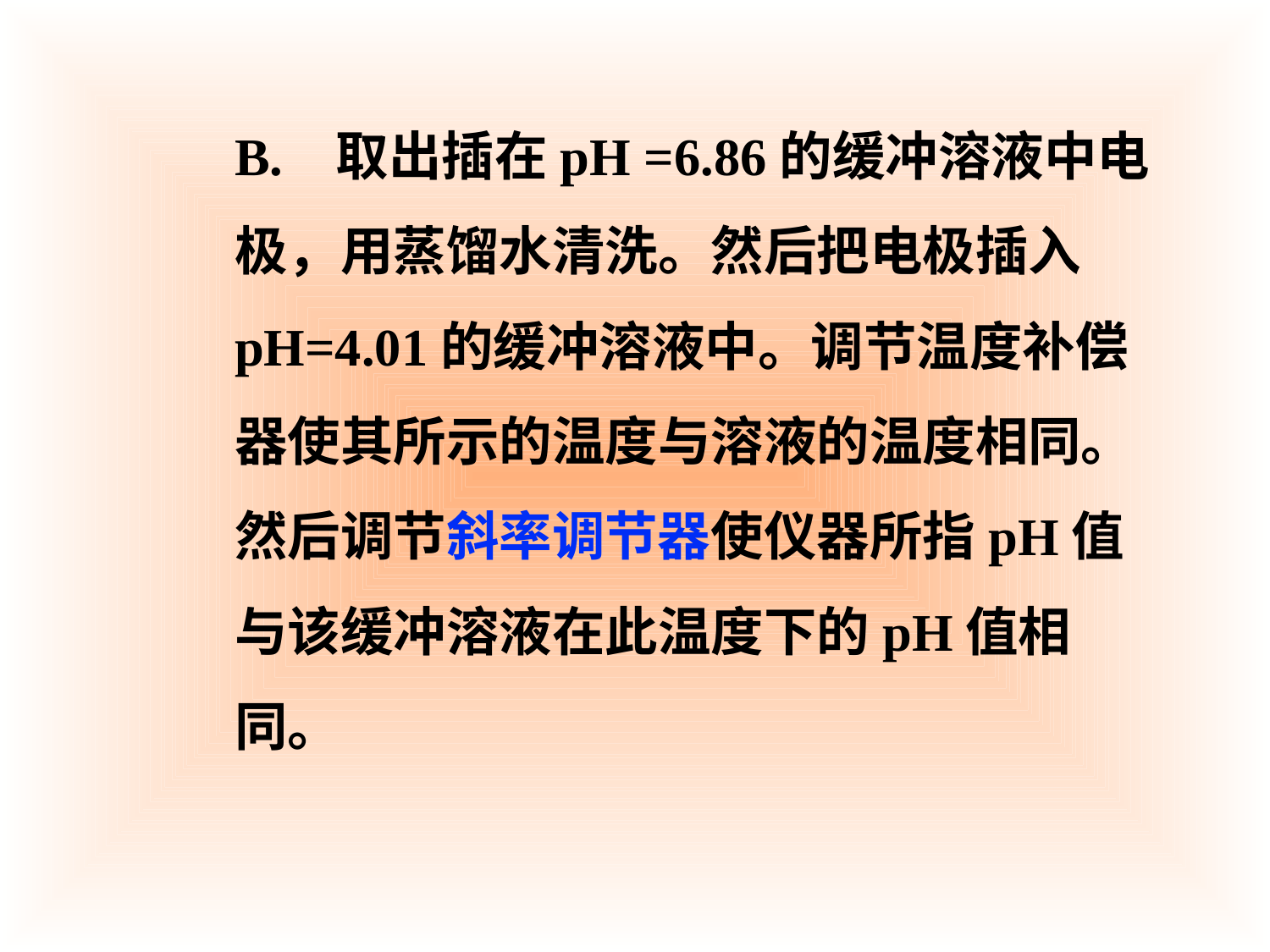

#
B.   取出插在pH =6.86的缓冲溶液中电极，用蒸馏水清洗。然后把电极插入pH=4.01的缓冲溶液中。调节温度补偿器使其所示的温度与溶液的温度相同。然后调节斜率调节器使仪器所指pH值与该缓冲溶液在此温度下的pH值相同。